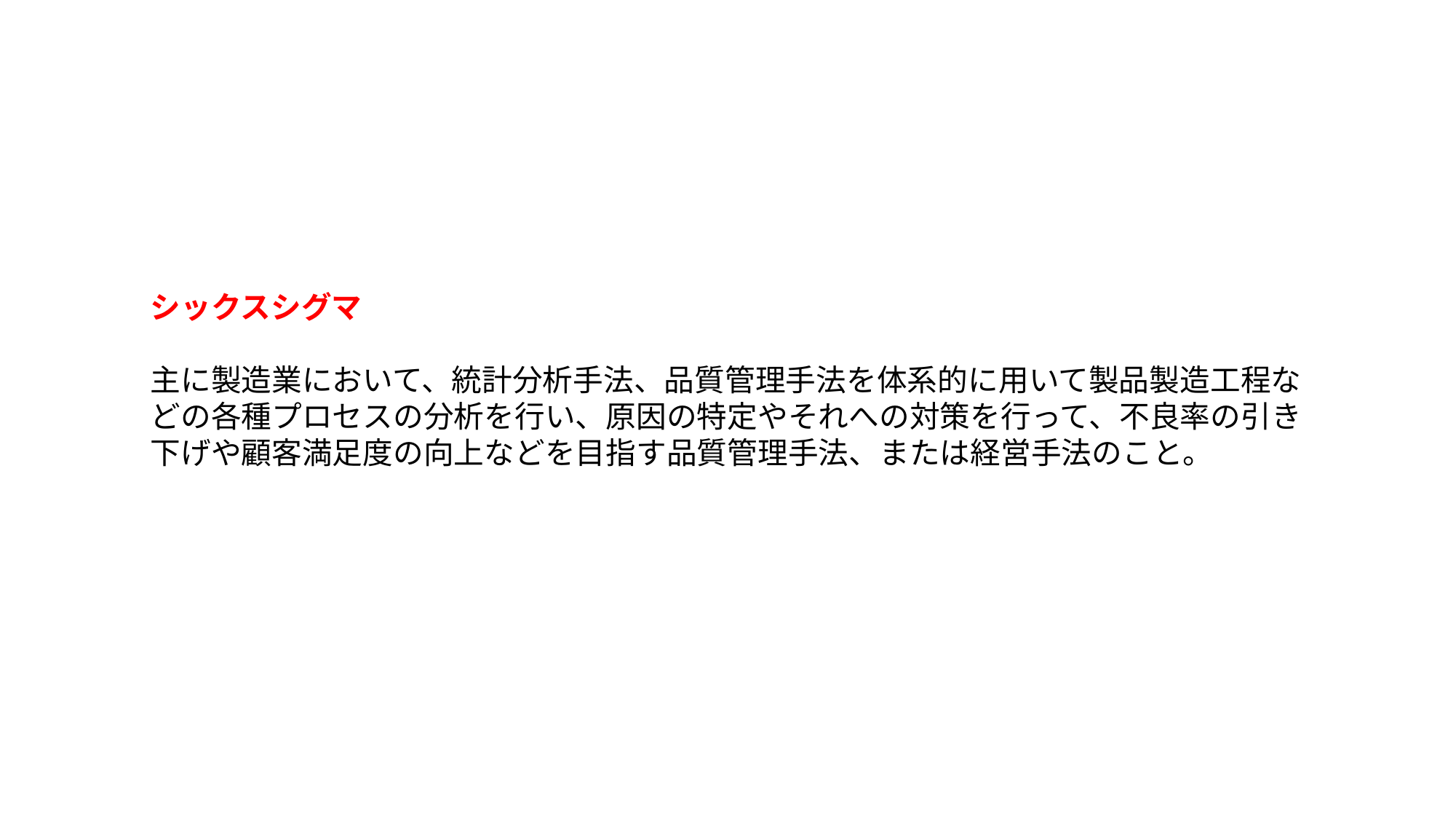

シックスシグマ

主に製造業において、統計分析手法、品質管理手法を体系的に用いて製品製造工程などの各種プロセスの分析を行い、原因の特定やそれへの対策を行って、不良率の引き下げや顧客満足度の向上などを目指す品質管理手法、または経営手法のこと。